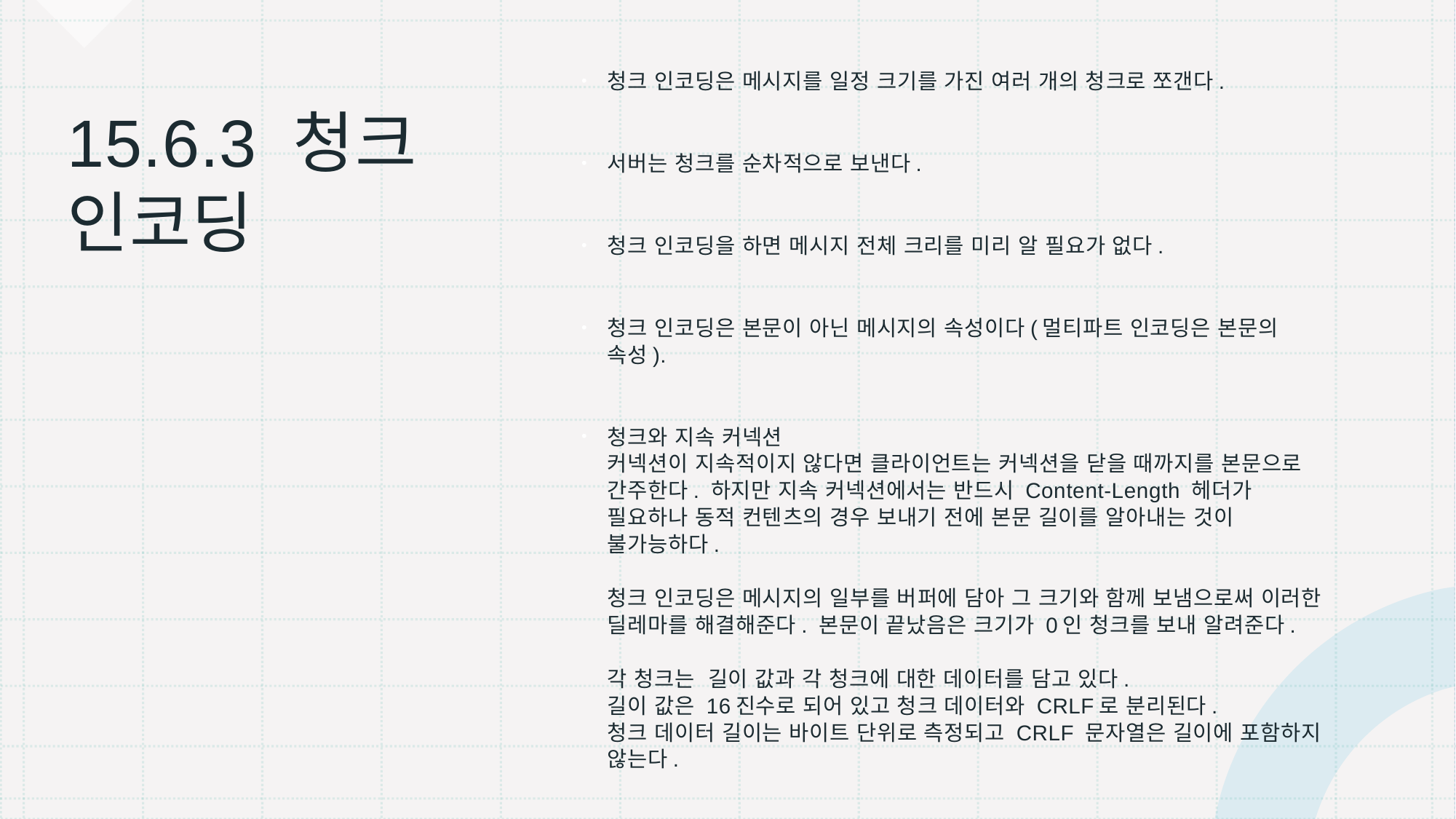

청크 인코딩은 메시지를 일정 크기를 가진 여러 개의 청크로 쪼갠다.

서버는 청크를 순차적으로 보낸다.

청크 인코딩을 하면 메시지 전체 크리를 미리 알 필요가 없다.

청크 인코딩은 본문이 아닌 메시지의 속성이다(멀티파트 인코딩은 본문의 속성).

청크와 지속 커넥션
커넥션이 지속적이지 않다면 클라이언트는 커넥션을 닫을 때까지를 본문으로 간주한다. 하지만 지속 커넥션에서는 반드시 Content-Length 헤더가 필요하나 동적 컨텐츠의 경우 보내기 전에 본문 길이를 알아내는 것이 불가능하다.
청크 인코딩은 메시지의 일부를 버퍼에 담아 그 크기와 함께 보냄으로써 이러한 딜레마를 해결해준다. 본문이 끝났음은 크기가 0인 청크를 보내 알려준다.
각 청크는  길이 값과 각 청크에 대한 데이터를 담고 있다.
길이 값은 16진수로 되어 있고 청크 데이터와 CRLF로 분리된다.
청크 데이터 길이는 바이트 단위로 측정되고 CRLF 문자열은 길이에 포함하지 않는다.
# 15.6.3 청크 인코딩